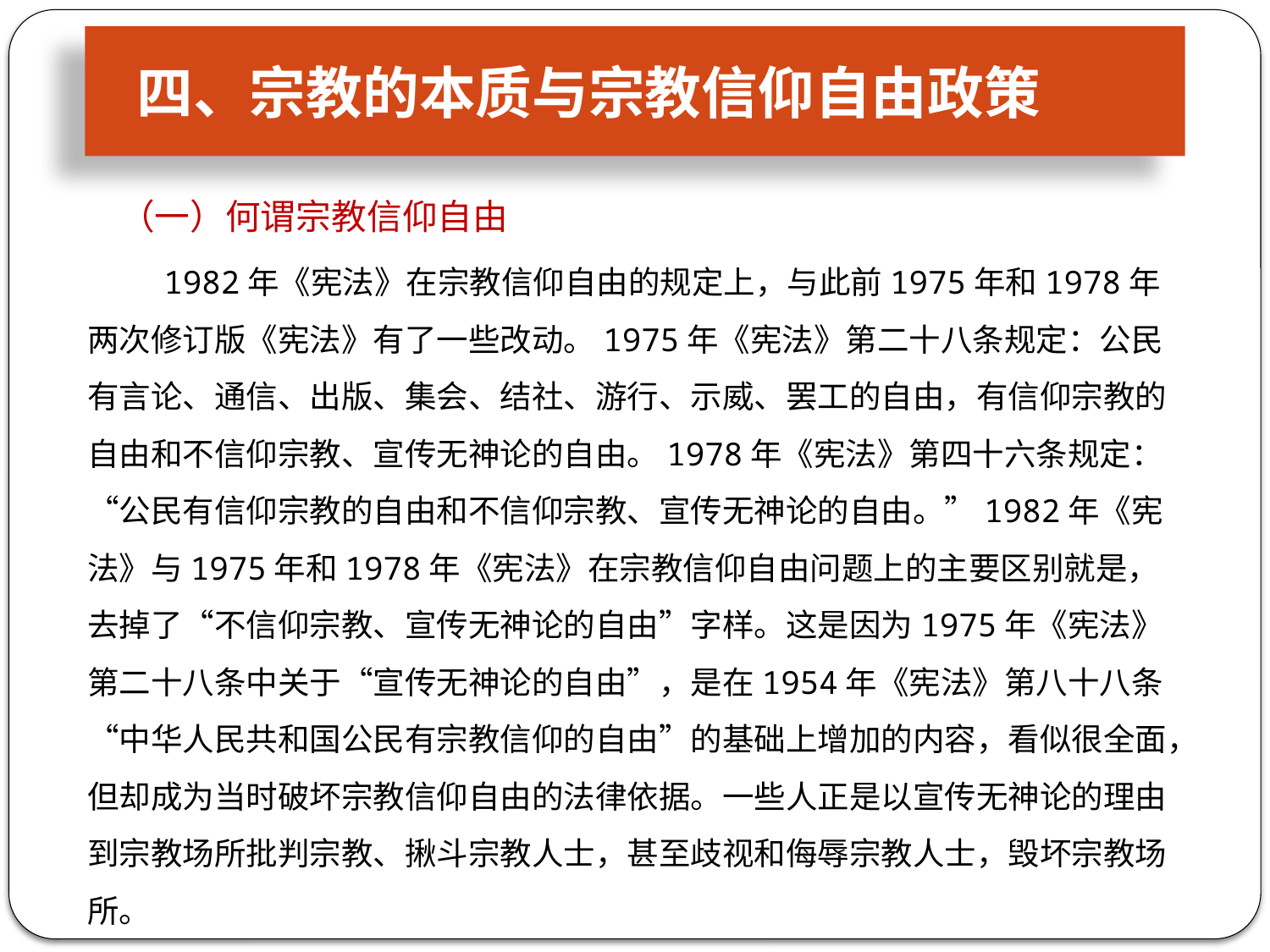

四、宗教的本质与宗教信仰自由政策
   （一）何谓宗教信仰自由
    1982年《宪法》在宗教信仰自由的规定上，与此前1975年和1978年两次修订版《宪法》有了一些改动。1975年《宪法》第二十八条规定：公民有言论、通信、出版、集会、结社、游行、示威、罢工的自由，有信仰宗教的自由和不信仰宗教、宣传无神论的自由。1978年《宪法》第四十六条规定：“公民有信仰宗教的自由和不信仰宗教、宣传无神论的自由。”1982年《宪法》与1975年和1978年《宪法》在宗教信仰自由问题上的主要区别就是，去掉了“不信仰宗教、宣传无神论的自由”字样。这是因为1975年《宪法》第二十八条中关于“宣传无神论的自由”，是在1954年《宪法》第八十八条“中华人民共和国公民有宗教信仰的自由”的基础上增加的内容，看似很全面，但却成为当时破坏宗教信仰自由的法律依据。一些人正是以宣传无神论的理由到宗教场所批判宗教、揪斗宗教人士，甚至歧视和侮辱宗教人士，毁坏宗教场所。